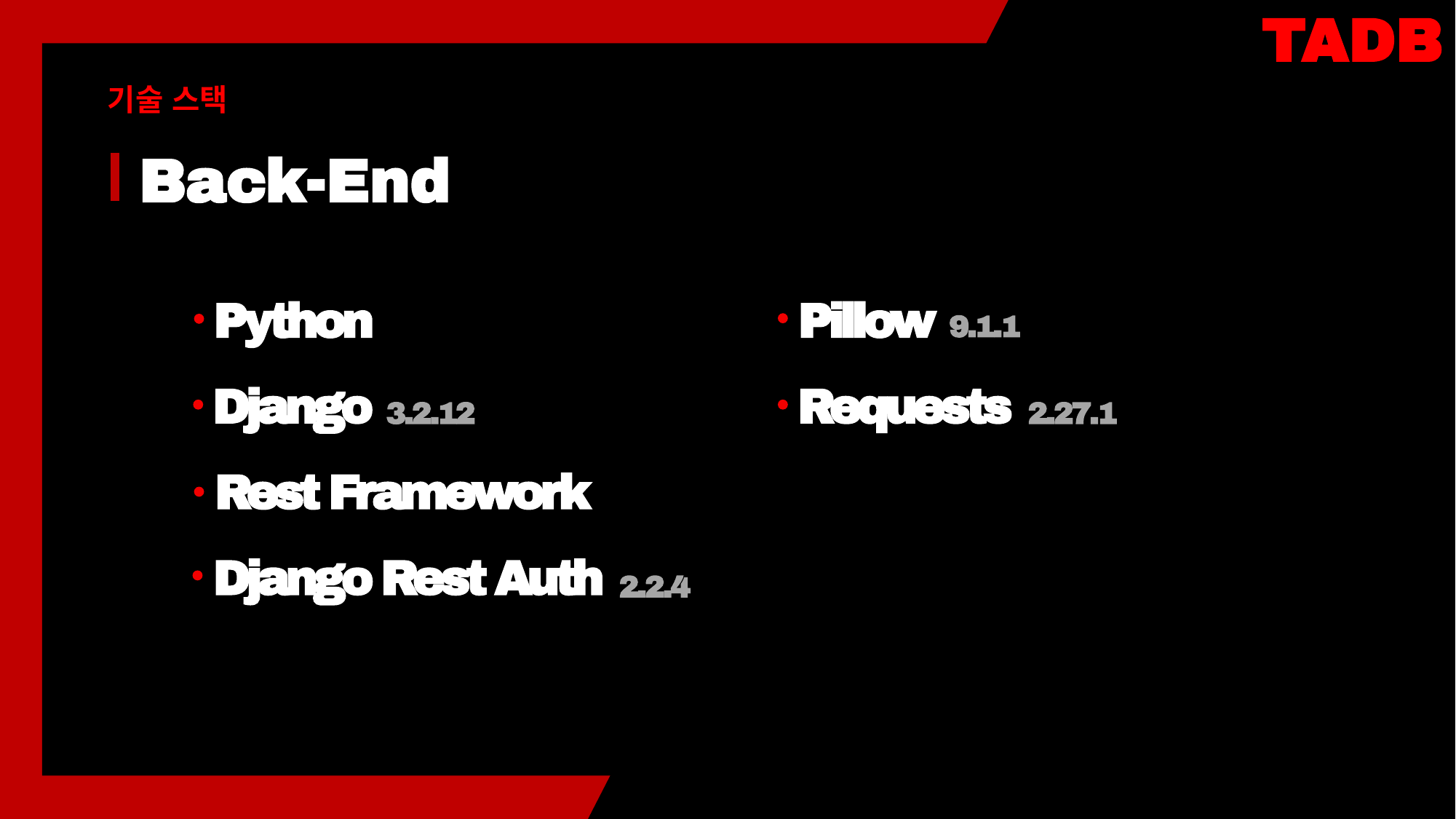

TADB
기술 스택
Back-End
Python
Pillow
9.1.1

Django

Requests

3.2.12
2.27.1
Rest Framework

Django Rest Auth
2.2.4